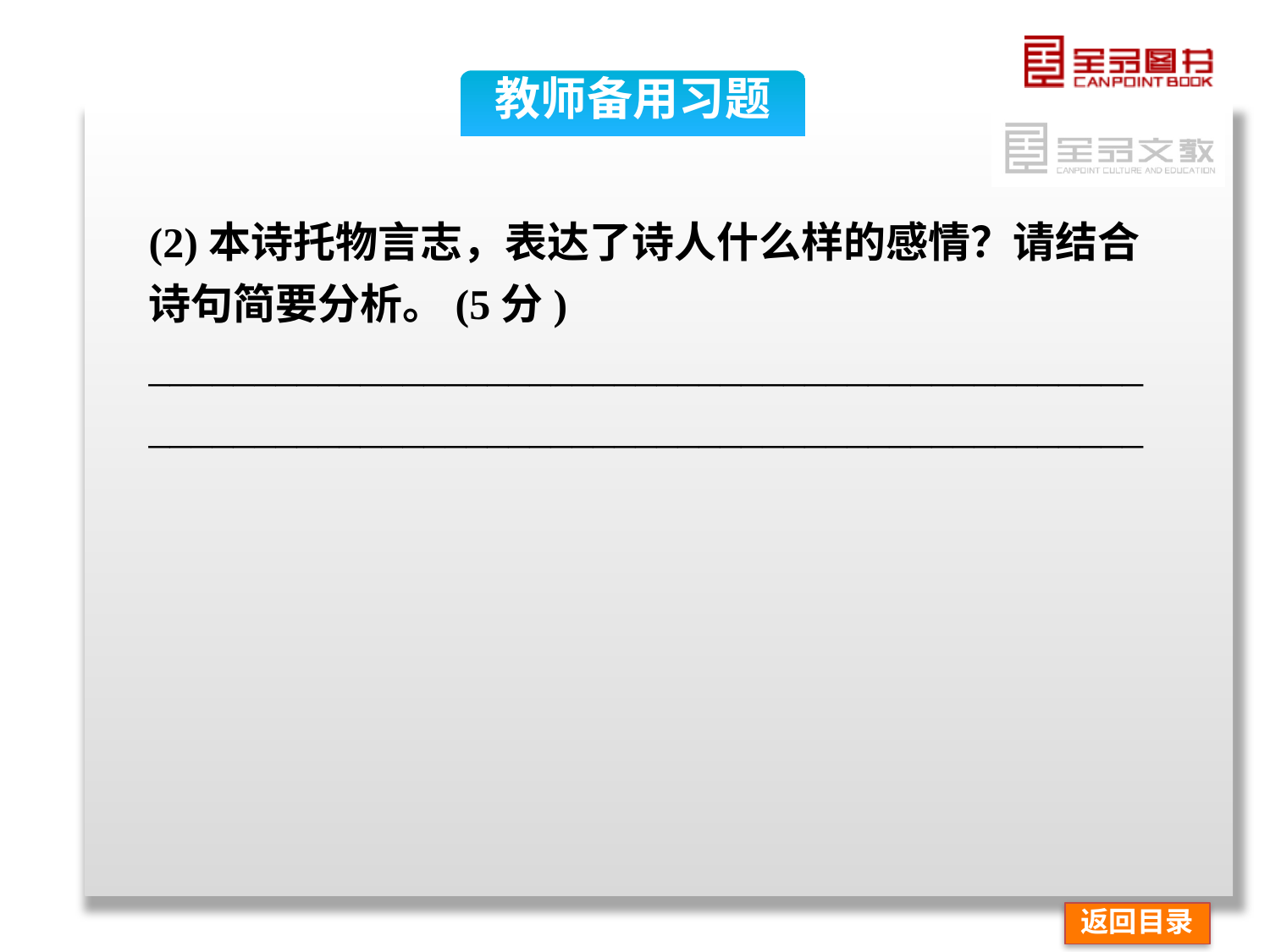

教师备用习题
(2)本诗托物言志，表达了诗人什么样的感情？请结合
诗句简要分析。(5分)
_______________________________________________
_______________________________________________
返回目录